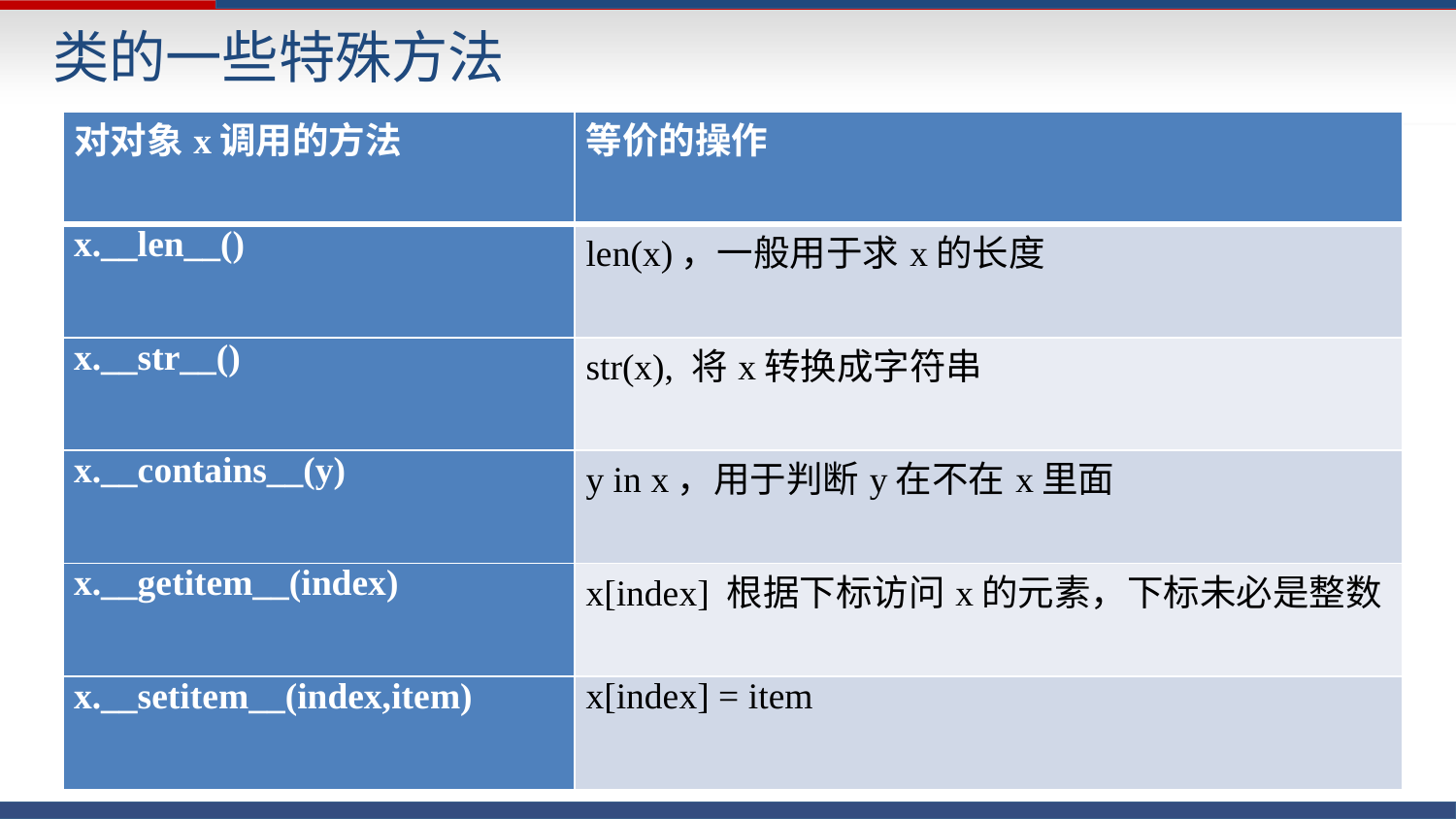

类的一些特殊方法
| 对对象x调用的方法 | 等价的操作 |
| --- | --- |
| x.\_\_len\_\_() | len(x)，一般用于求x的长度 |
| x.\_\_str\_\_() | str(x), 将x转换成字符串 |
| x.\_\_contains\_\_(y) | y in x，用于判断y在不在x里面 |
| x.\_\_getitem\_\_(index) | x[index] 根据下标访问x的元素，下标未必是整数 |
| x.\_\_setitem\_\_(index,item) | x[index] = item |